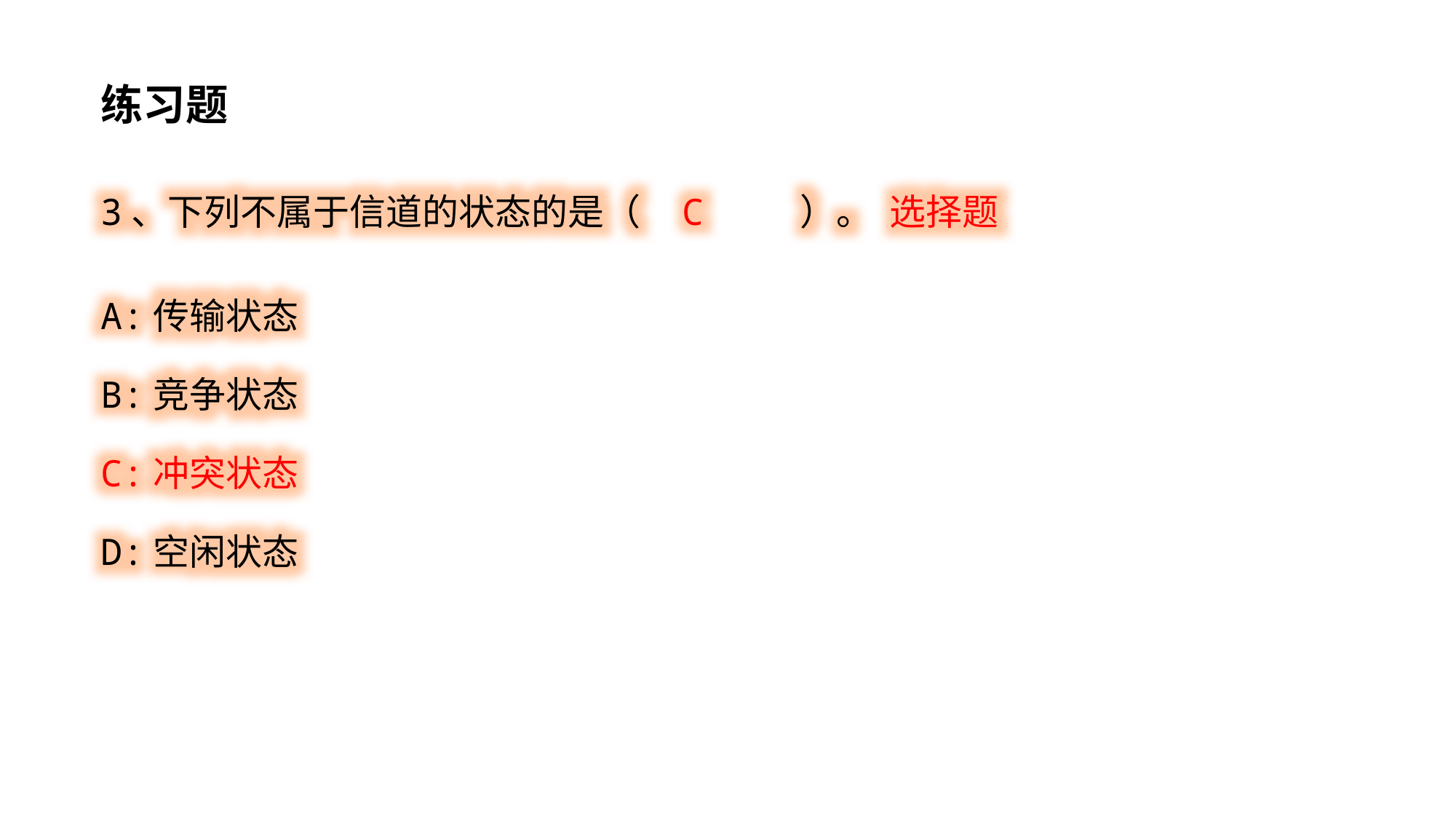

练习题
3、下列不属于信道的状态的是（    C    ）。  选择题

A:传输状态

B:竞争状态

C:冲突状态

D:空闲状态